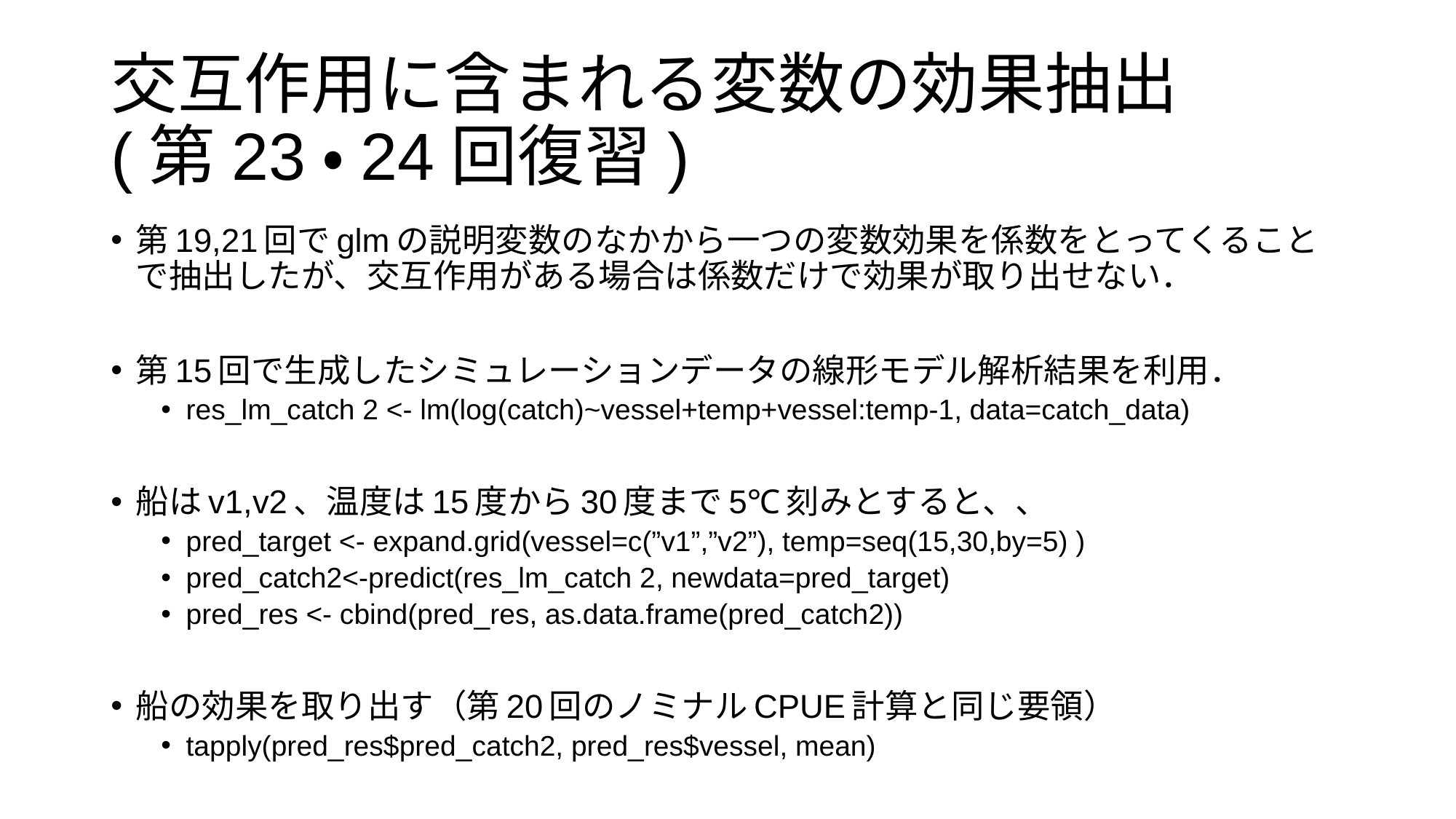

# 交互作用に含まれる変数の効果抽出 (第23・24回復習)
第19,21回でglmの説明変数のなかから一つの変数効果を係数をとってくることで抽出したが、交互作用がある場合は係数だけで効果が取り出せない．

第15回で生成したシミュレーションデータの線形モデル解析結果を利用．
res_lm_catch 2 <- lm(log(catch)~vessel+temp+vessel:temp-1, data=catch_data)

船はv1,v2、温度は15度から30度まで5℃刻みとすると、、
pred_target <- expand.grid(vessel=c(”v1”,”v2”), temp=seq(15,30,by=5) )
pred_catch2<-predict(res_lm_catch 2, newdata=pred_target)
pred_res <- cbind(pred_res, as.data.frame(pred_catch2))

船の効果を取り出す（第20回のノミナルCPUE計算と同じ要領）
tapply(pred_res$pred_catch2, pred_res$vessel, mean)